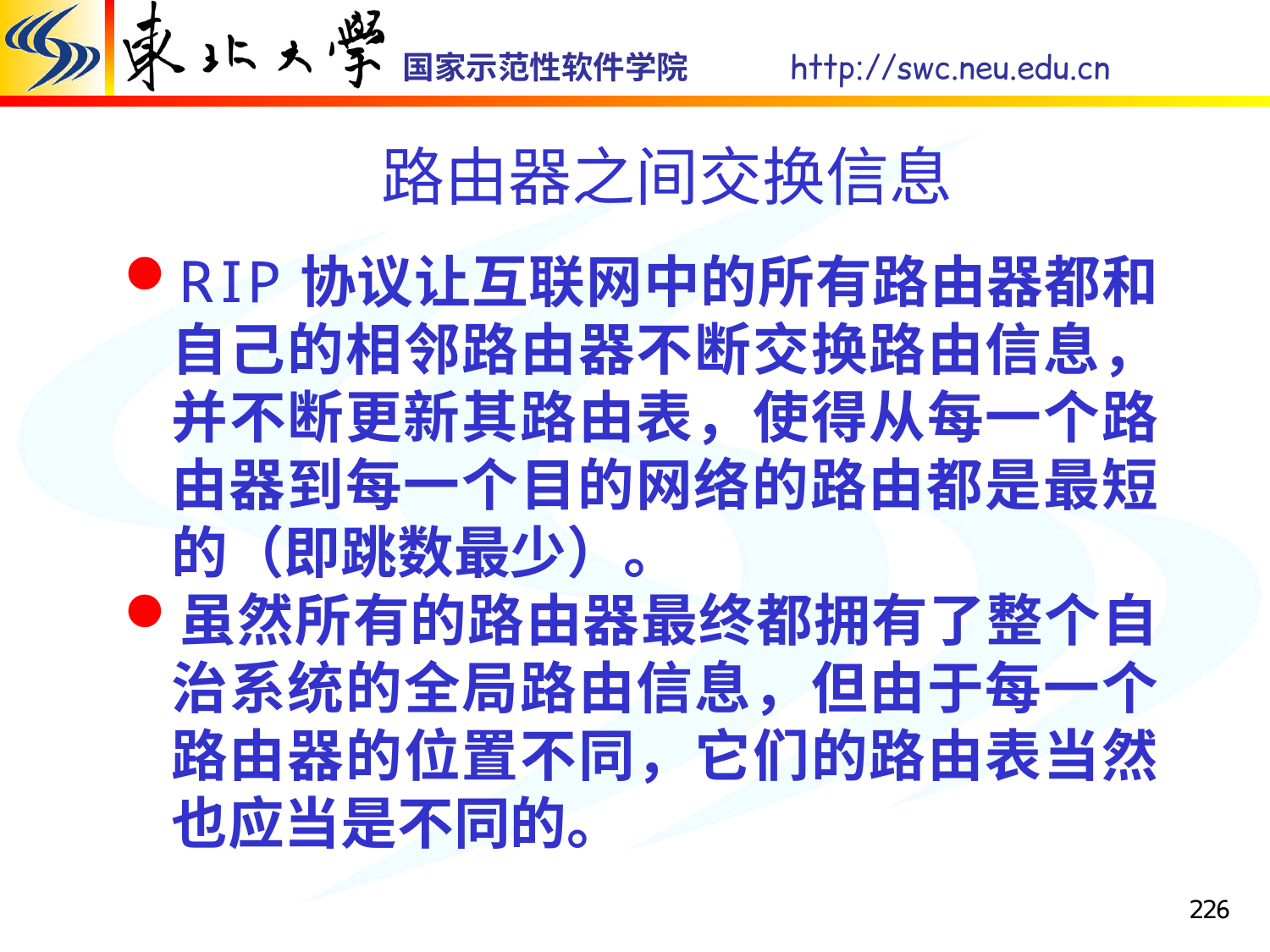

# 路由器之间交换信息
RIP协议让互联网中的所有路由器都和自己的相邻路由器不断交换路由信息，并不断更新其路由表，使得从每一个路由器到每一个目的网络的路由都是最短的（即跳数最少）。
虽然所有的路由器最终都拥有了整个自治系统的全局路由信息，但由于每一个路由器的位置不同，它们的路由表当然也应当是不同的。
226